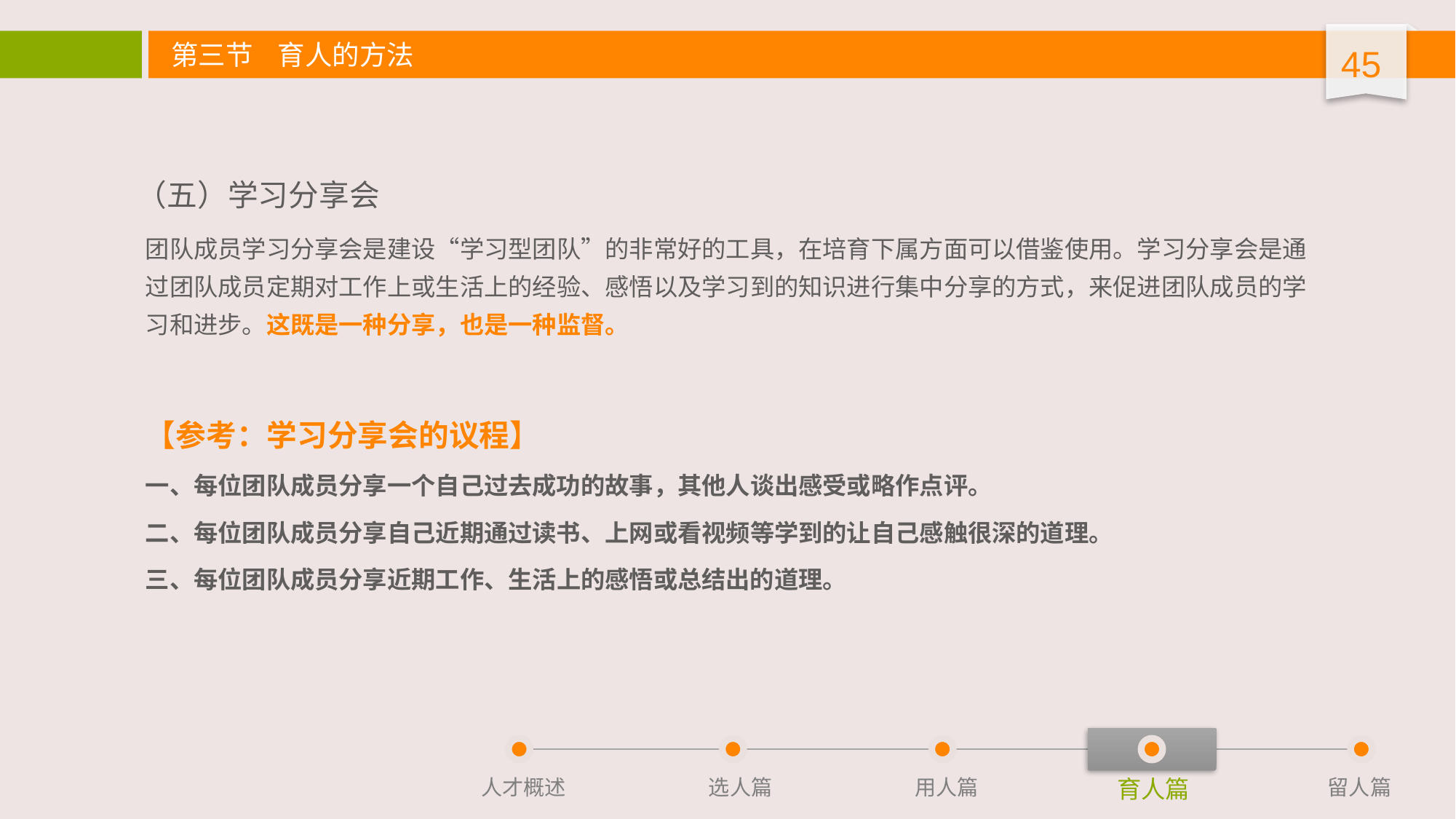

（五）学习分享会
团队成员学习分享会是建设“学习型团队”的非常好的工具，在培育下属方面可以借鉴使用。学习分享会是通过团队成员定期对工作上或生活上的经验、感悟以及学习到的知识进行集中分享的方式，来促进团队成员的学习和进步。这既是一种分享，也是一种监督。
【参考：学习分享会的议程】
一、每位团队成员分享一个自己过去成功的故事，其他人谈出感受或略作点评。
二、每位团队成员分享自己近期通过读书、上网或看视频等学到的让自己感触很深的道理。
三、每位团队成员分享近期工作、生活上的感悟或总结出的道理。